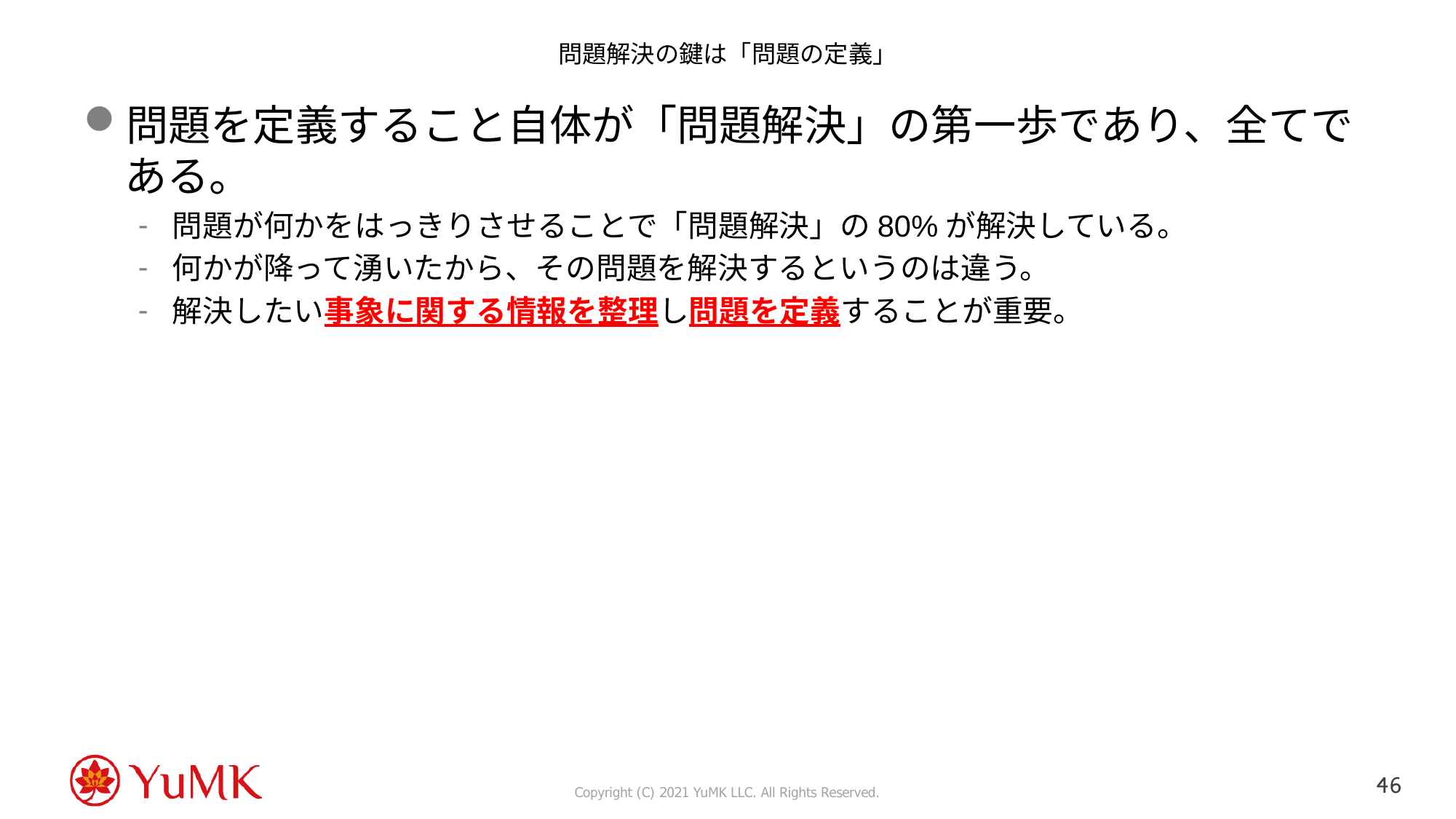

# 問題解決の鍵は「問題の定義」
問題を定義すること自体が「問題解決」の第一歩であり、全てである。
問題が何かをはっきりさせることで「問題解決」の80%が解決している。
何かが降って湧いたから、その問題を解決するというのは違う。
解決したい事象に関する情報を整理し問題を定義することが重要。

46